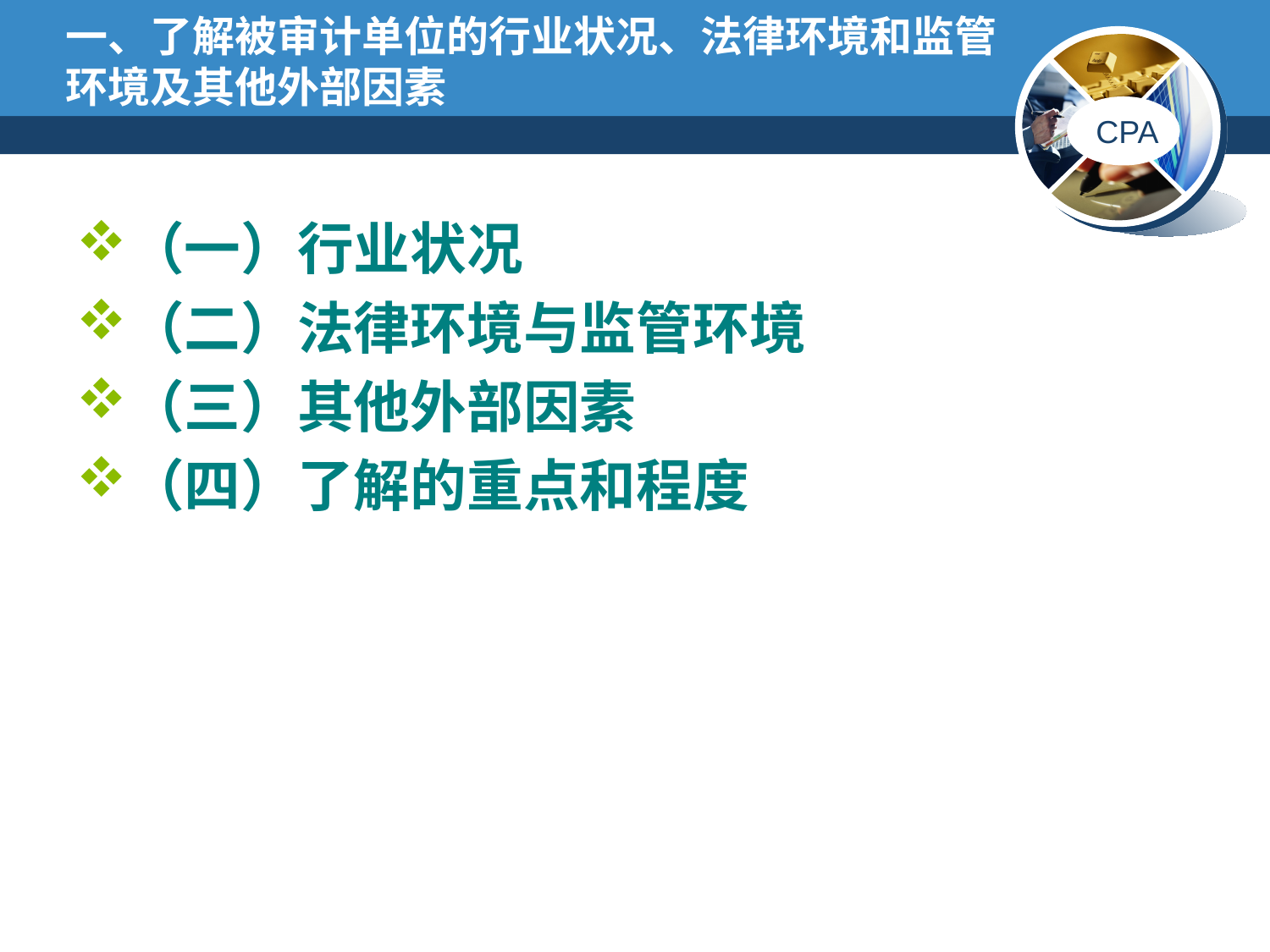

# 一、了解被审计单位的行业状况、法律环境和监管环境及其他外部因素
（一）行业状况
（二）法律环境与监管环境
（三）其他外部因素
（四）了解的重点和程度